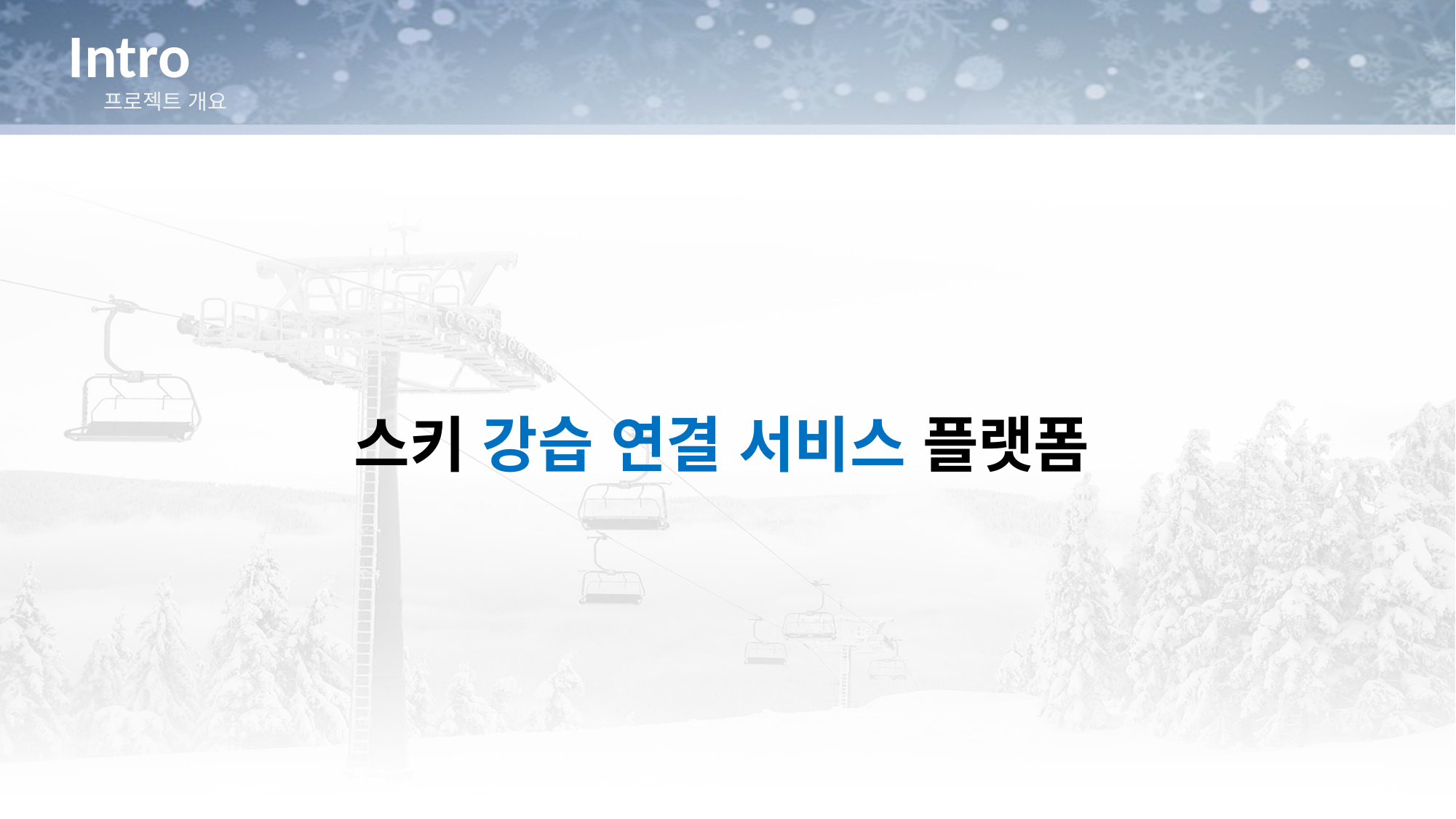

# Intro
 프로젝트 개요
스키 강습 연결 서비스 플랫폼